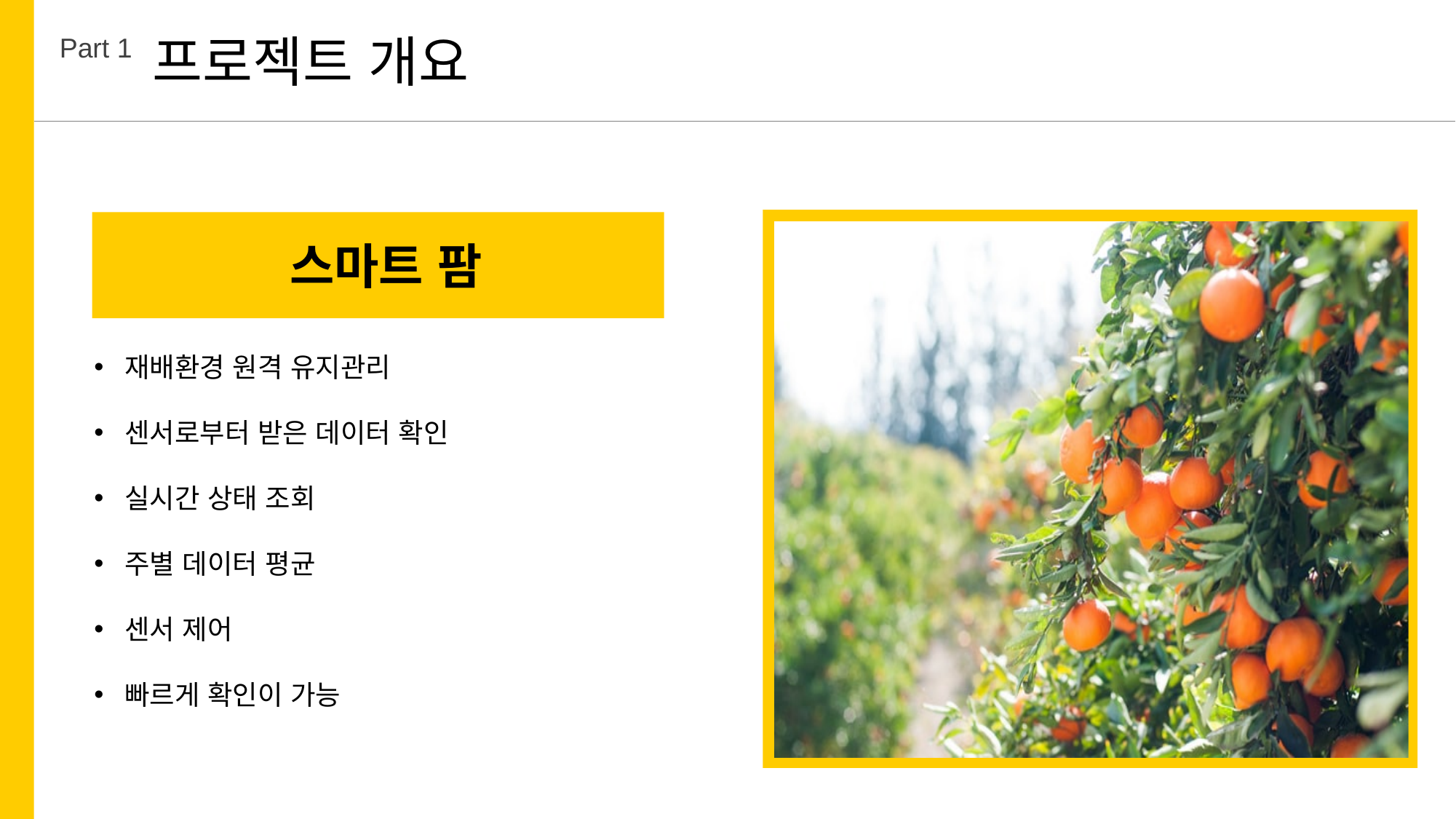

프로젝트 개요
Part 1

스마트 팜

재배환경 원격 유지관리

센서로부터 받은 데이터 확인

실시간 상태 조회

주별 데이터 평균

센서 제어

빠르게 확인이 가능